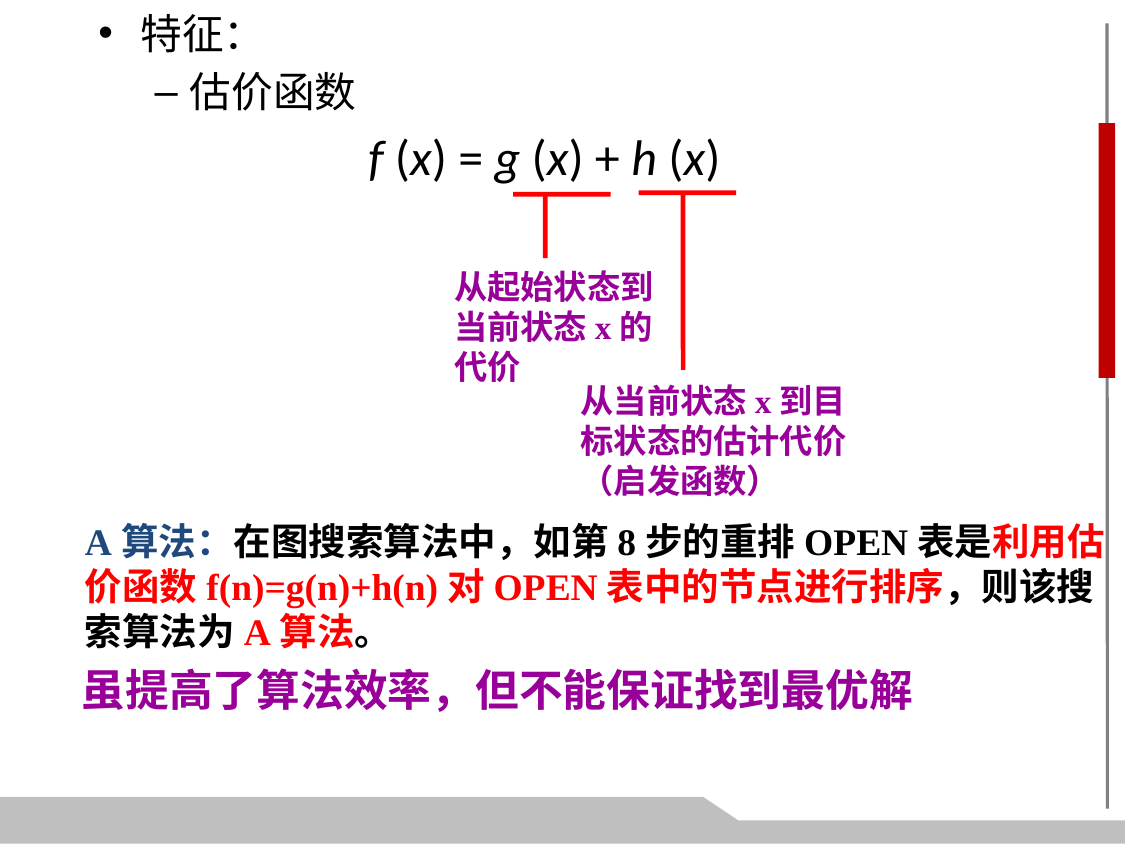

特征：
估价函数
                   f (x) = g (x) + h (x)

从起始状态到当前状态x的代价
从当前状态x到目标状态的估计代价（启发函数）
A算法：在图搜索算法中，如第8步的重排OPEN表是利用估价函数f(n)=g(n)+h(n)对OPEN表中的节点进行排序，则该搜索算法为A算法。
虽提高了算法效率，但不能保证找到最优解